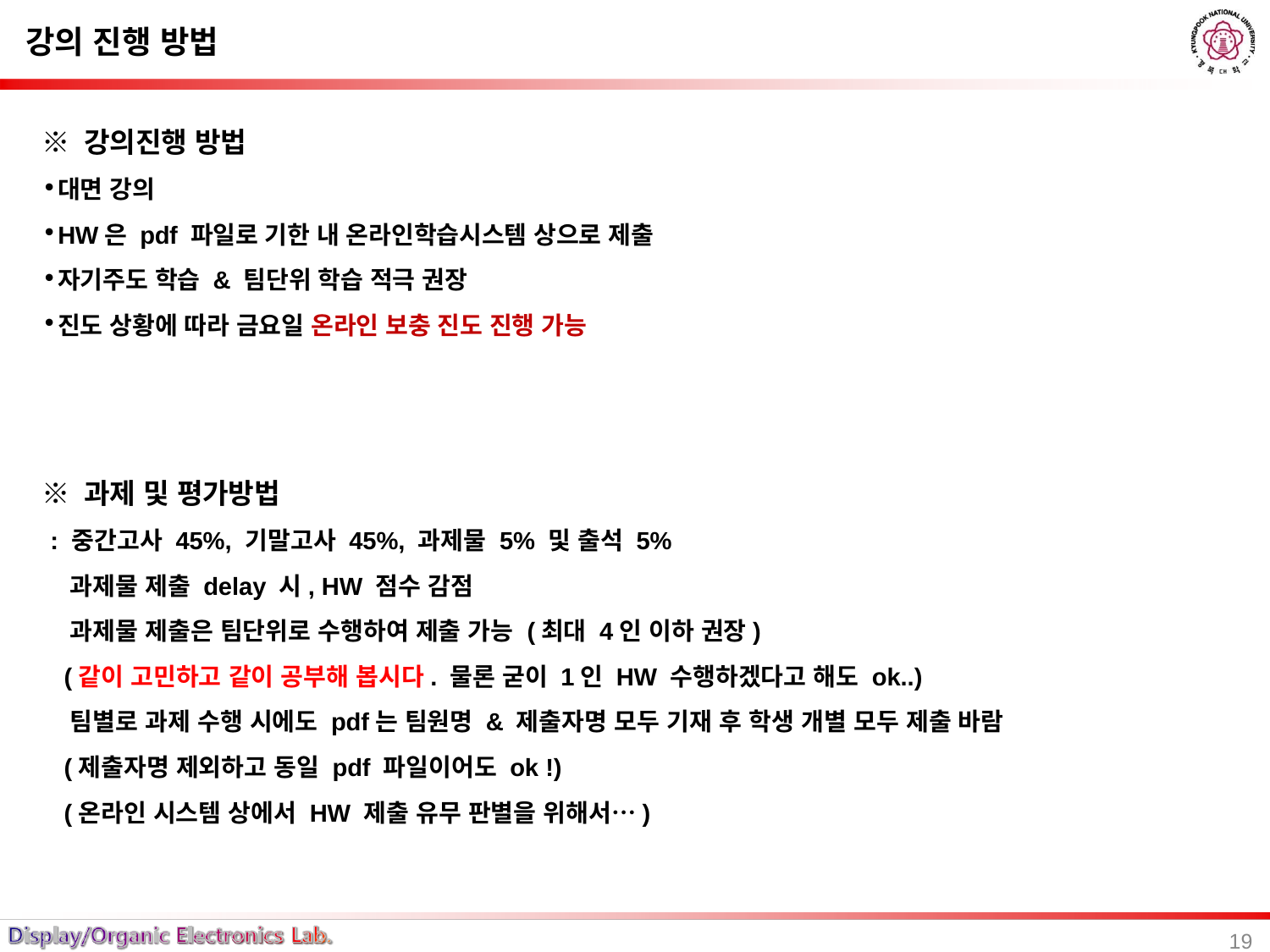

# 강의 진행 방법

※ 강의진행 방법
대면 강의
HW은 pdf 파일로 기한 내 온라인학습시스템 상으로 제출
자기주도 학습 & 팀단위 학습 적극 권장
진도 상황에 따라 금요일 온라인 보충 진도 진행 가능

※ 과제 및 평가방법
: 중간고사 45%, 기말고사 45%, 과제물 5% 및 출석 5%
  과제물 제출 delay 시, HW 점수 감점
  과제물 제출은 팀단위로 수행하여 제출 가능 (최대 4인 이하 권장)
  (같이 고민하고 같이 공부해 봅시다. 물론 굳이 1인 HW 수행하겠다고 해도 ok..)
  팀별로 과제 수행 시에도 pdf는 팀원명 & 제출자명 모두 기재 후 학생 개별 모두 제출 바람
  (제출자명 제외하고 동일 pdf 파일이어도 ok !)
  (온라인 시스템 상에서 HW 제출 유무 판별을 위해서…)

19